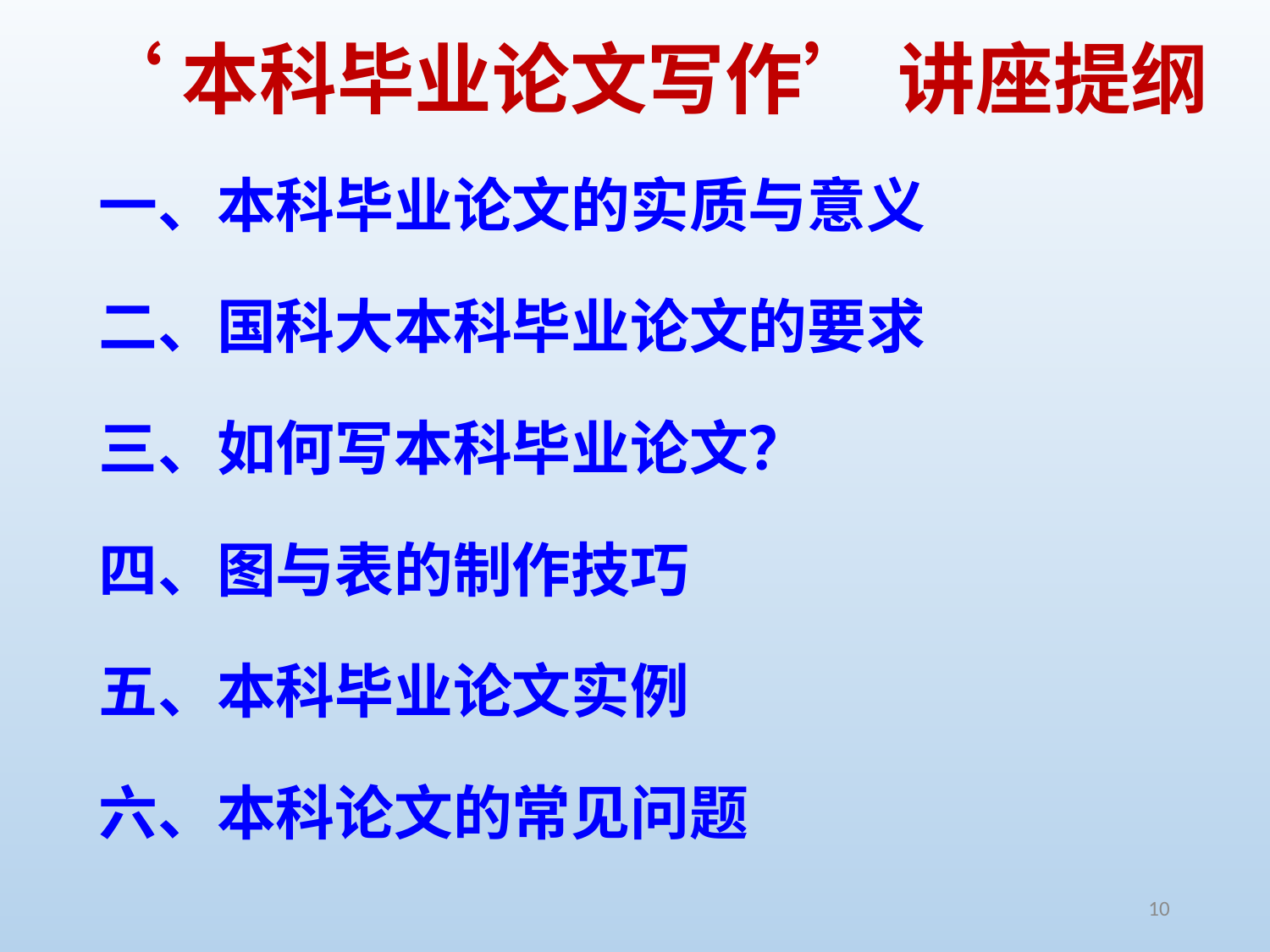

# ‘本科毕业论文写作’ 讲座提纲
一、本科毕业论文的实质与意义
二、国科大本科毕业论文的要求
三、如何写本科毕业论文？
四、图与表的制作技巧
五、本科毕业论文实例
六、本科论文的常见问题

10